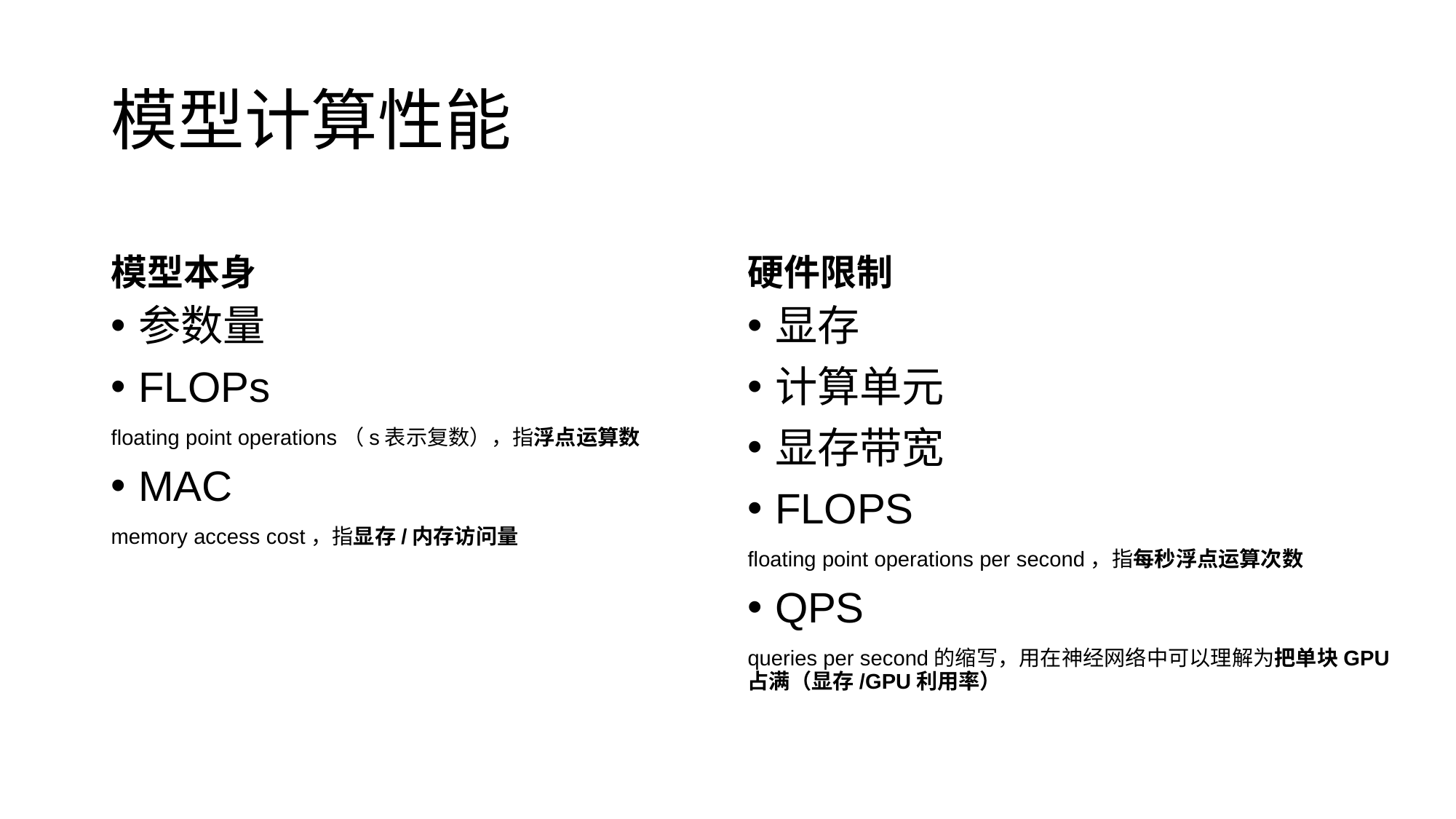

# 模型计算性能
模型本身
硬件限制
显存
计算单元
显存带宽
FLOPS
floating point operations per second，指每秒浮点运算次数
QPS
queries per second的缩写，用在神经网络中可以理解为把单块GPU占满（显存/GPU利用率）
参数量
FLOPs
floating point operations（s表示复数），指浮点运算数
MAC
memory access cost，指显存/内存访问量